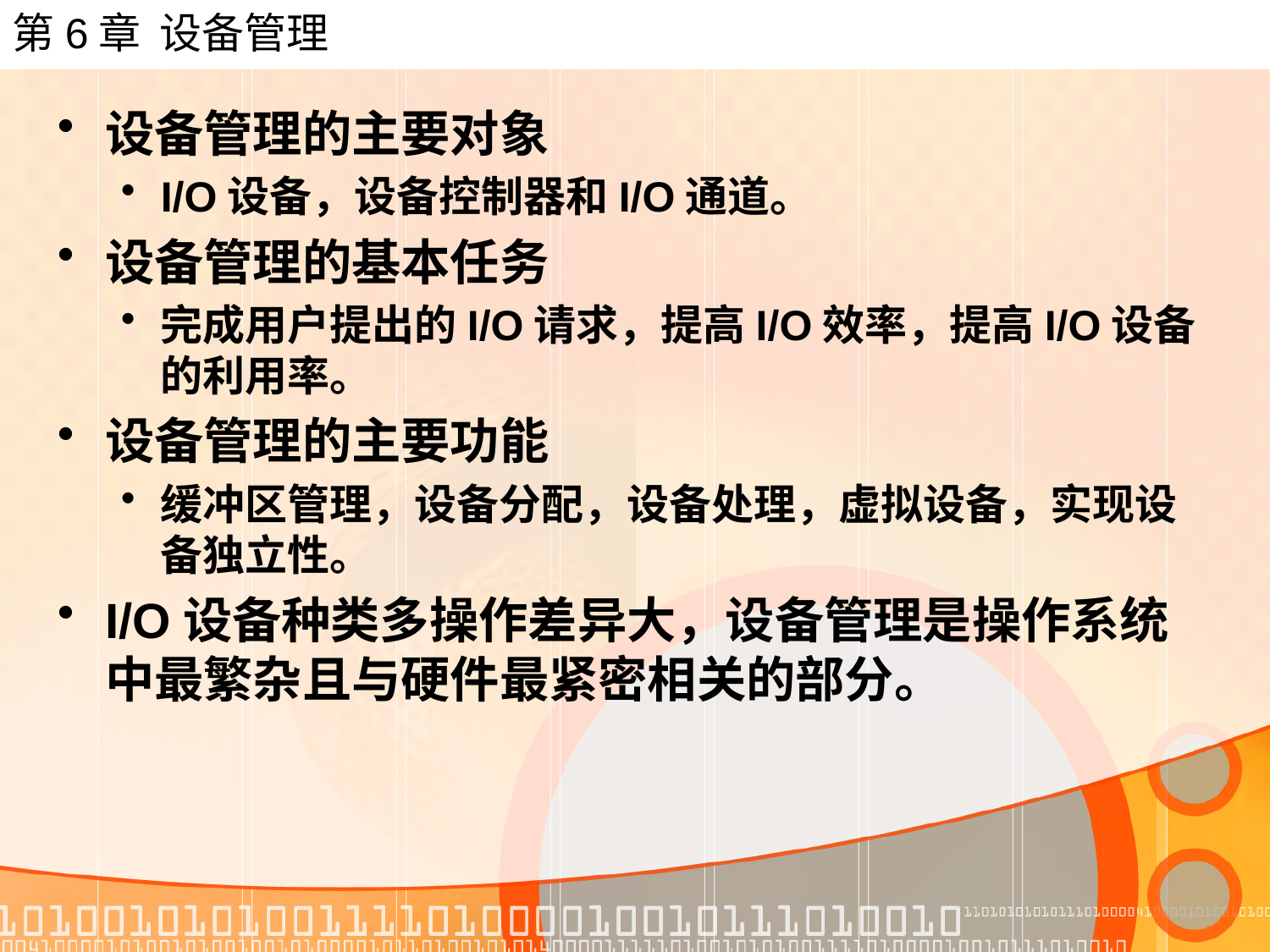

# 第6章  设备管理
设备管理的主要对象
I/O设备，设备控制器和I/O通道。
设备管理的基本任务
完成用户提出的I/O请求，提高I/O效率，提高I/O设备的利用率。
设备管理的主要功能
缓冲区管理，设备分配，设备处理，虚拟设备，实现设备独立性。
I/O设备种类多操作差异大，设备管理是操作系统中最繁杂且与硬件最紧密相关的部分。